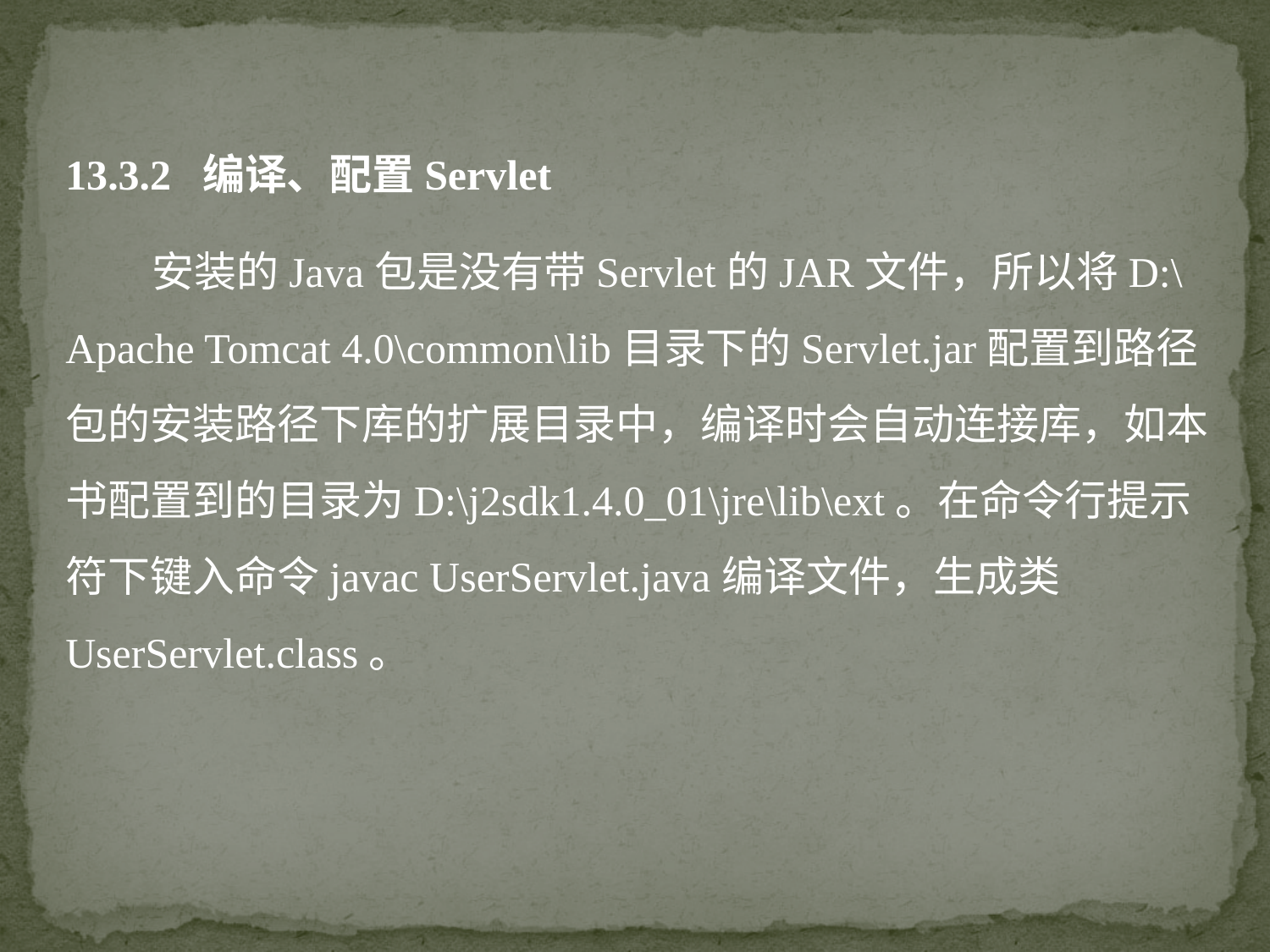

13.3.2  编译、配置Servlet
        安装的Java包是没有带Servlet的JAR文件，所以将D:\Apache Tomcat 4.0\common\lib目录下的Servlet.jar配置到路径包的安装路径下库的扩展目录中，编译时会自动连接库，如本书配置到的目录为D:\j2sdk1.4.0_01\jre\lib\ext。在命令行提示符下键入命令javac UserServlet.java编译文件，生成类UserServlet.class。